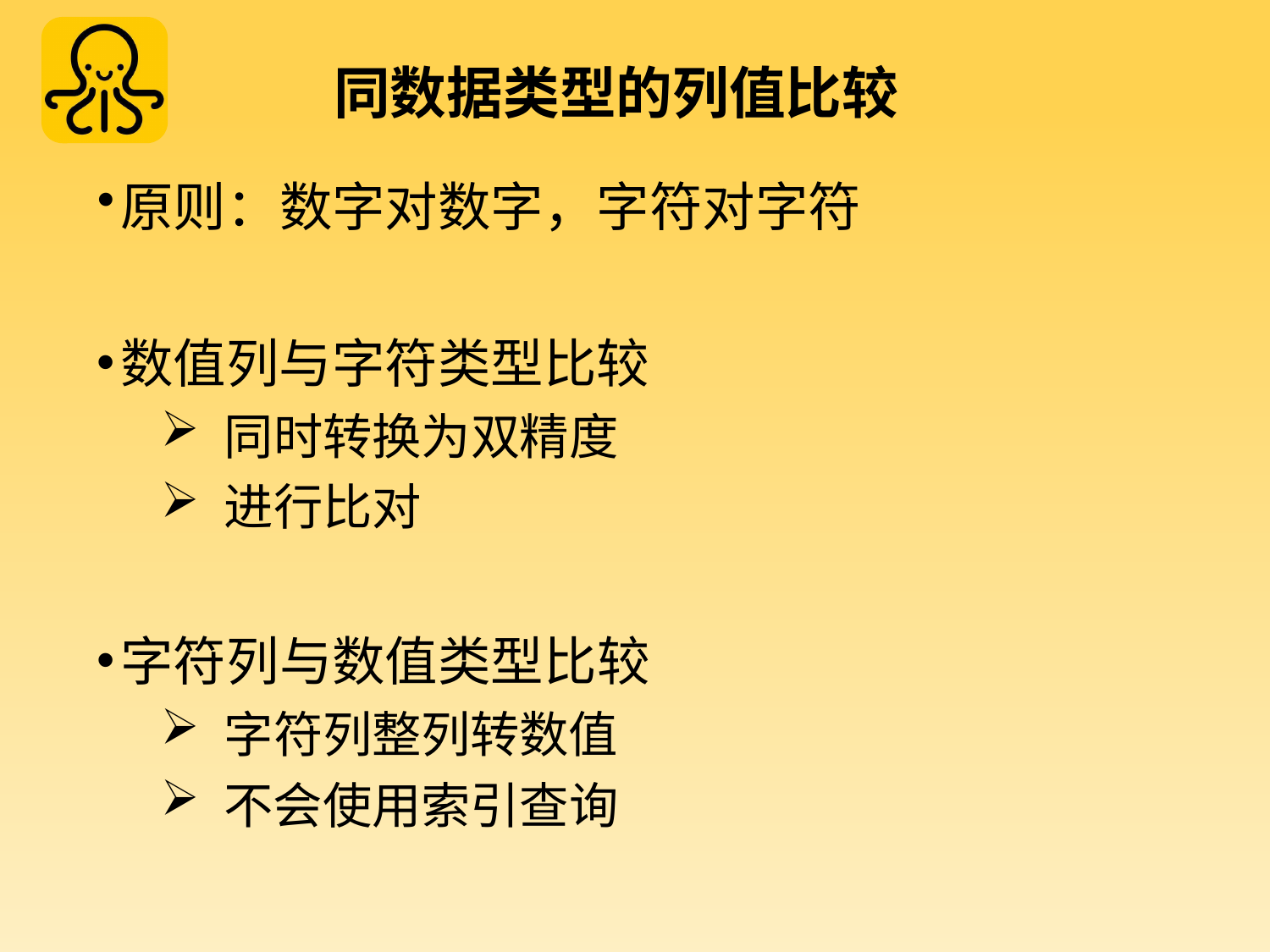

# 同数据类型的列值比较
原则：数字对数字，字符对字符

数值列与字符类型比较
同时转换为双精度
进行比对

字符列与数值类型比较
字符列整列转数值
不会使用索引查询